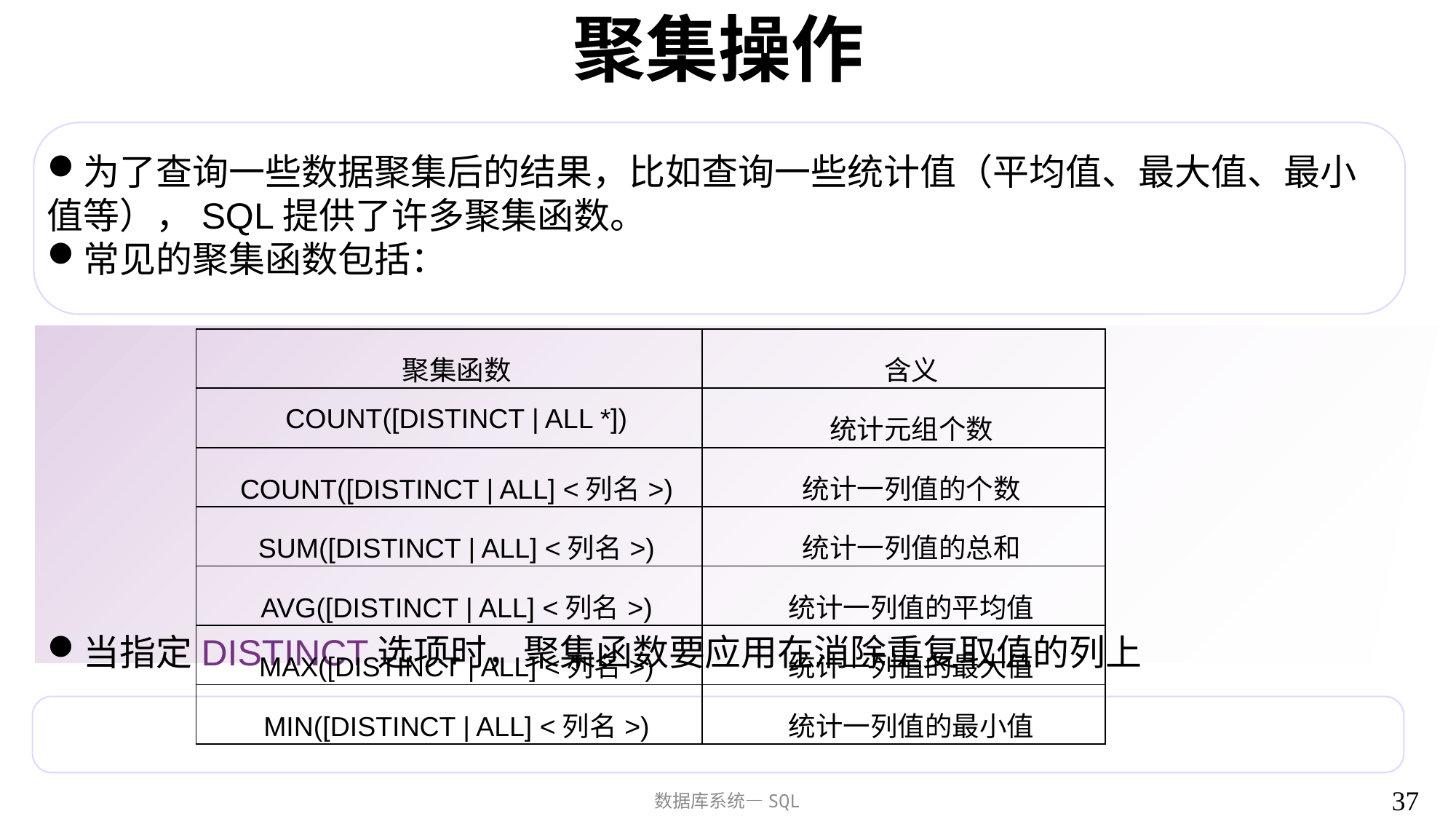

# 聚集操作

为了查询一些数据聚集后的结果，比如查询一些统计值（平均值、最大值、最小值等），SQL提供了许多聚集函数。
常见的聚集函数包括：

当指定DISTINCT选项时，聚集函数要应用在消除重复取值的列上

| 聚集函数 | 含义 |
| --- | --- |
| COUNT([DISTINCT | ALL \*]) | 统计元组个数 |
| COUNT([DISTINCT | ALL] <列名>) | 统计一列值的个数 |
| SUM([DISTINCT | ALL] <列名>) | 统计一列值的总和 |
| AVG([DISTINCT | ALL] <列名>) | 统计一列值的平均值 |
| MAX([DISTINCT | ALL] <列名>) | 统计一列值的最大值 |
| MIN([DISTINCT | ALL] <列名>) | 统计一列值的最小值 |

37
数据库系统—SQL